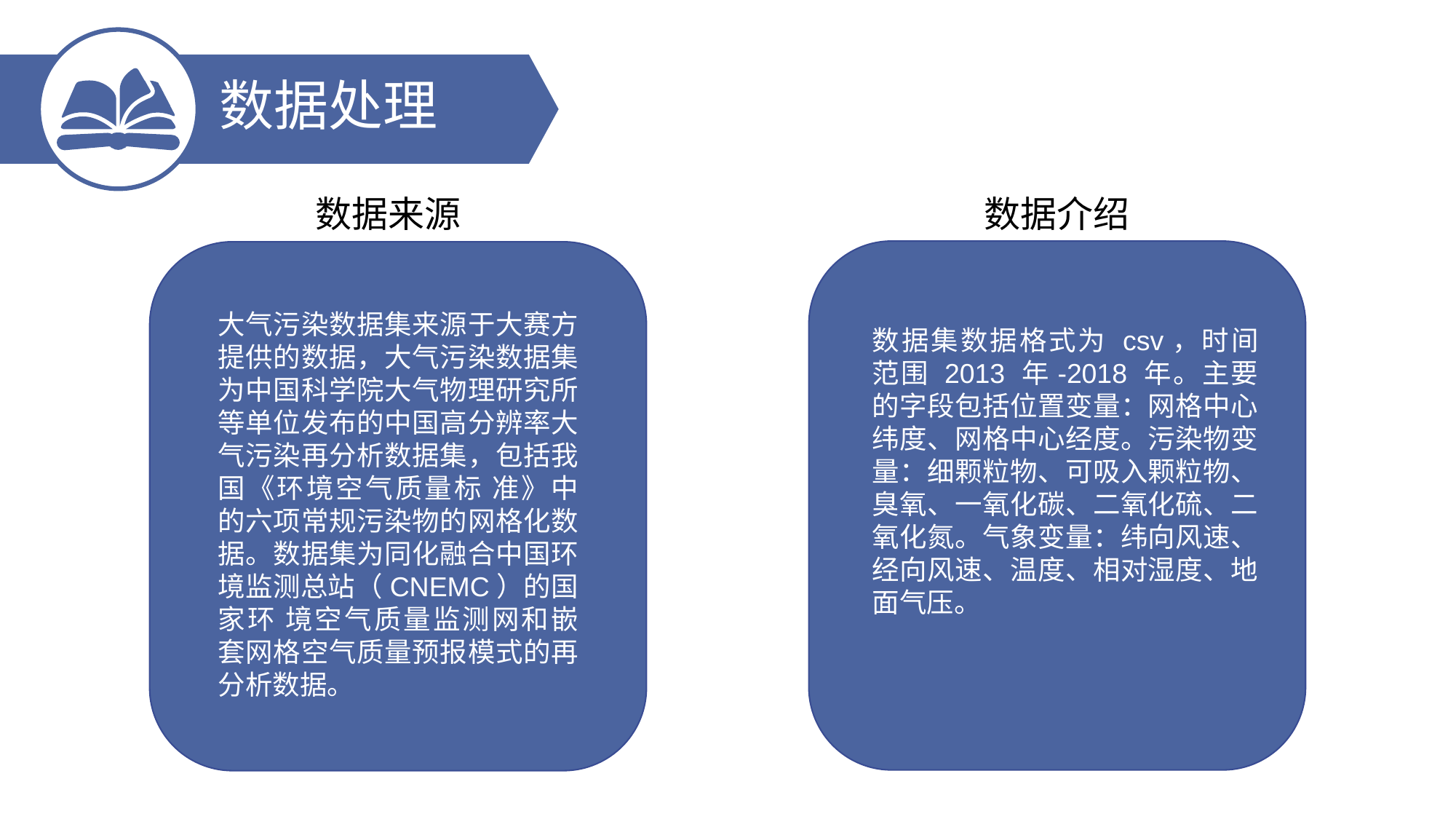

数据处理

数据来源
数据介绍

大气污染数据集来源于大赛方提供的数据，大气污染数据集为中国科学院大气物理研究所等单位发布的中国高分辨率大气污染再分析数据集，包括我国《环境空气质量标 准》中的六项常规污染物的网格化数据。数据集为同化融合中国环境监测总站（CNEMC）的国家环 境空气质量监测网和嵌套网格空气质量预报模式的再分析数据。
数据集数据格式为 csv，时间范围 2013 年-2018 年。主要的字段包括位置变量：网格中心纬度、网格中心经度。污染物变量：细颗粒物、可吸入颗粒物、臭氧、一氧化碳、二氧化硫、二氧化氮。气象变量：纬向风速、经向风速、温度、相对湿度、地面气压。